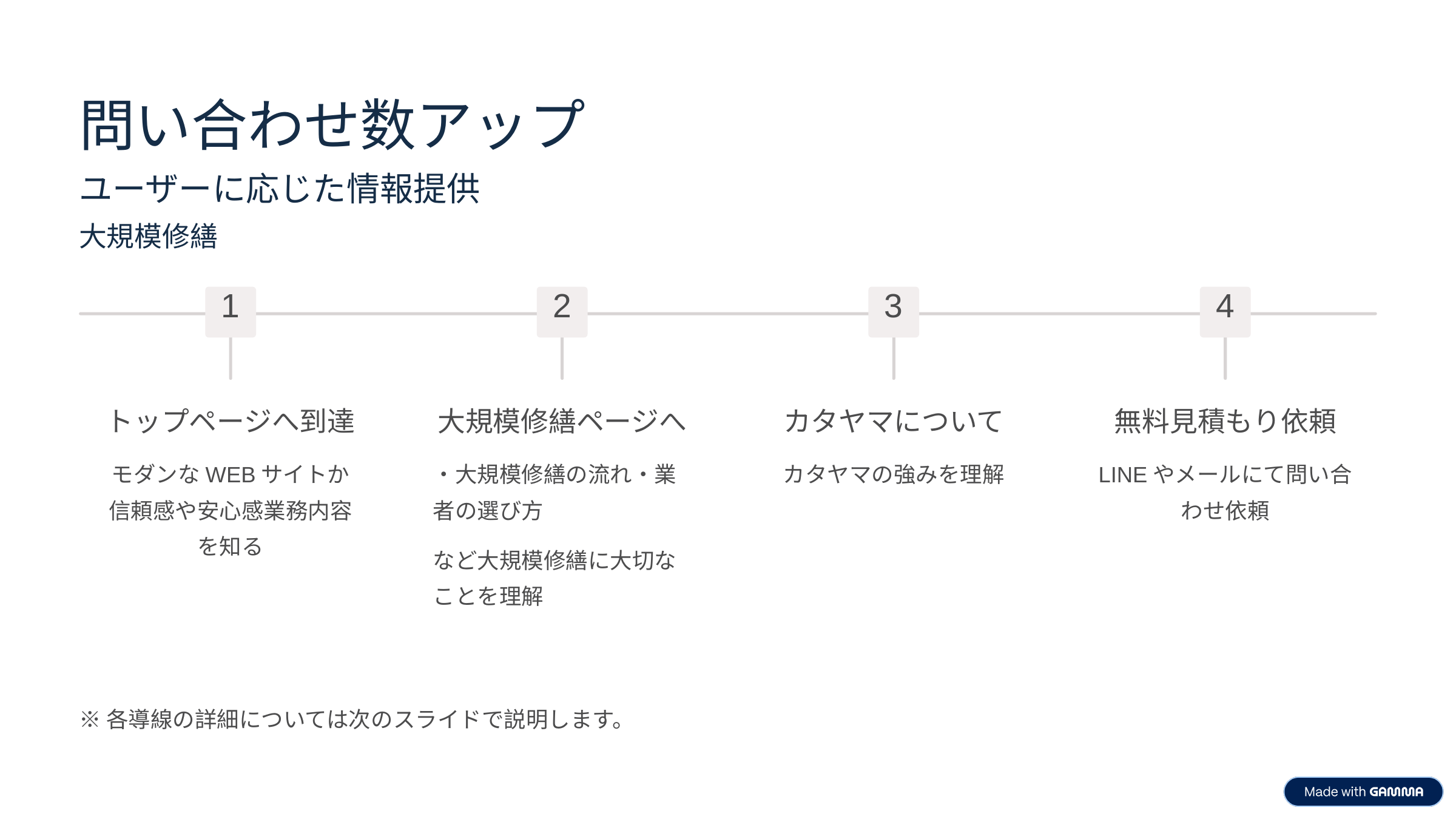

問い合わせ数アップ
ユーザーに応じた情報提供
大規模修繕

1
2
3
4

トップページへ到達
大規模修繕ページへ
カタヤマについて
無料見積もり依頼
モダンなWEBサイトか信頼感や安心感業務内容を知る
・大規模修繕の流れ・業者の選び方
カタヤマの強みを理解
LINEやメールにて問い合わせ依頼
など大規模修繕に大切なことを理解

※各導線の詳細については次のスライドで説明します。